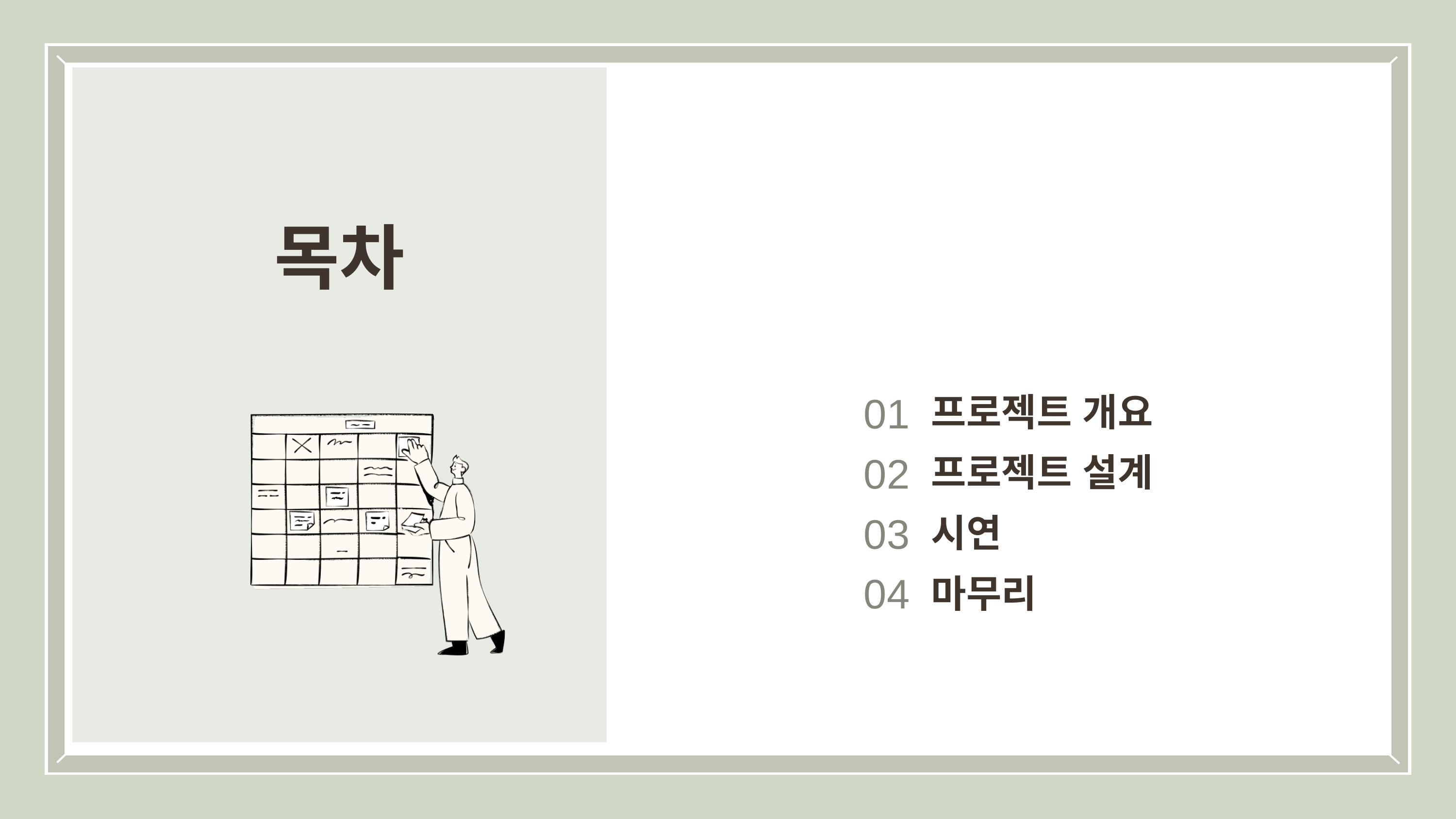

목차
01
프로젝트 개요

02
프로젝트 설계
03
시연
04
마무리